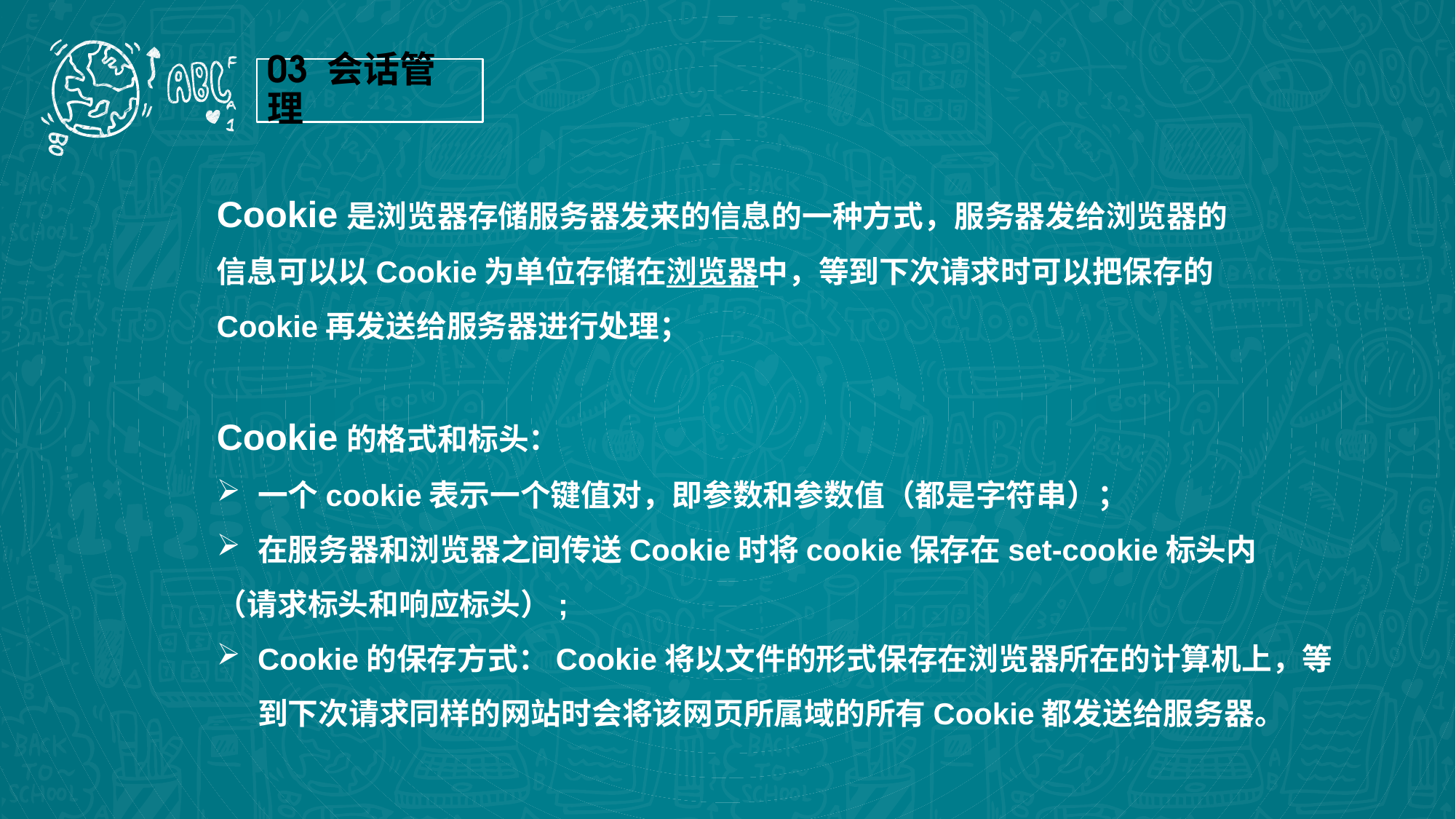

03 会话管理
Cookie是浏览器存储服务器发来的信息的一种方式，服务器发给浏览器的信息可以以Cookie为单位存储在浏览器中，等到下次请求时可以把保存的Cookie再发送给服务器进行处理；
Cookie的格式和标头：
一个cookie表示一个键值对，即参数和参数值（都是字符串）；
在服务器和浏览器之间传送Cookie时将cookie保存在set-cookie标头内
（请求标头和响应标头）;
Cookie的保存方式：Cookie将以文件的形式保存在浏览器所在的计算机上，等到下次请求同样的网站时会将该网页所属域的所有Cookie都发送给服务器。